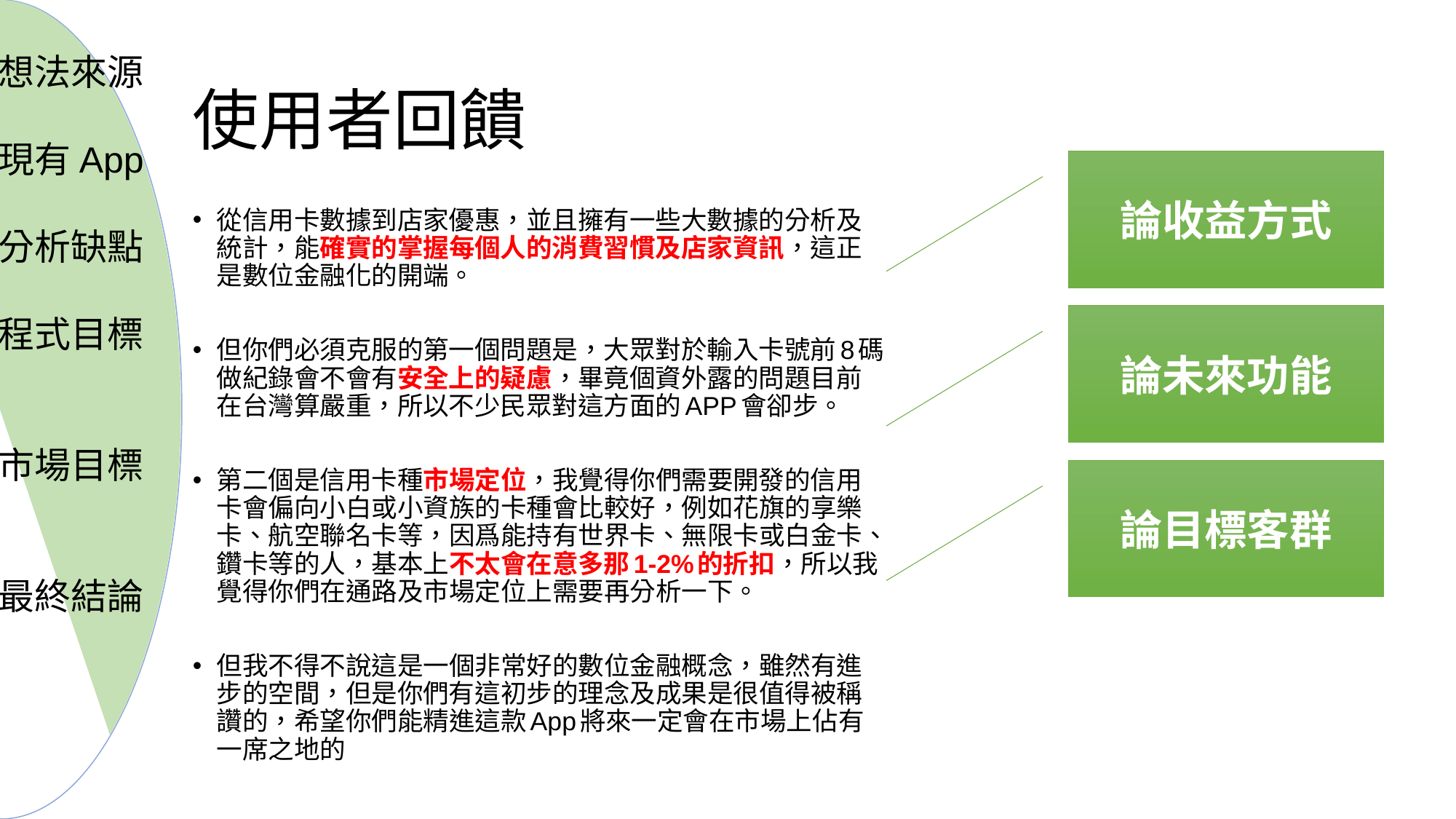

想法來源

現有App

分析缺點

程式目標

市場目標

最終結論
# 使用者回饋
論收益方式
從信用卡數據到店家優惠，並且擁有一些大數據的分析及統計，能確實的掌握每個人的消費習慣及店家資訊，這正是數位金融化的開端。

但你們必須克服的第一個問題是，大眾對於輸入卡號前8碼做紀錄會不會有安全上的疑慮，畢竟個資外露的問題目前在台灣算嚴重，所以不少民眾對這方面的APP會卻步。

第二個是信用卡種市場定位，我覺得你們需要開發的信用卡會偏向小白或小資族的卡種會比較好，例如花旗的享樂卡、航空聯名卡等，因爲能持有世界卡、無限卡或白金卡、鑽卡等的人，基本上不太會在意多那1-2%的折扣，所以我覺得你們在通路及市場定位上需要再分析一下。

但我不得不說這是一個非常好的數位金融概念，雖然有進步的空間，但是你們有這初步的理念及成果是很值得被稱讚的，希望你們能精進這款App將來一定會在市場上佔有一席之地的
論未來功能
論目標客群